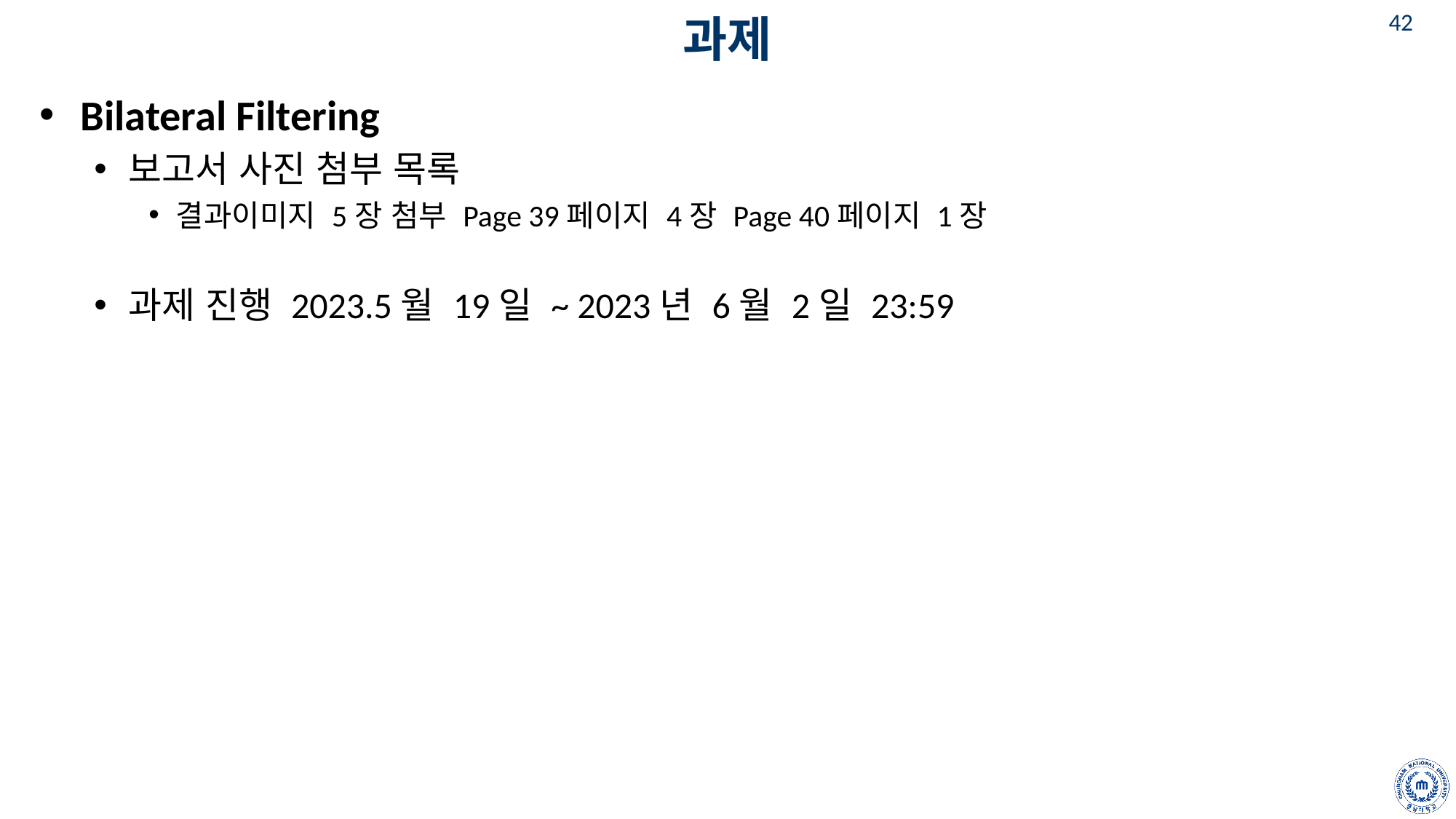

# 과제
Bilateral Filtering
보고서 사진 첨부 목록
결과이미지 5장 첨부 Page 39페이지 4장 Page 40페이지 1장

과제 진행 2023.5월 19일 ~ 2023년 6월 2일 23:59